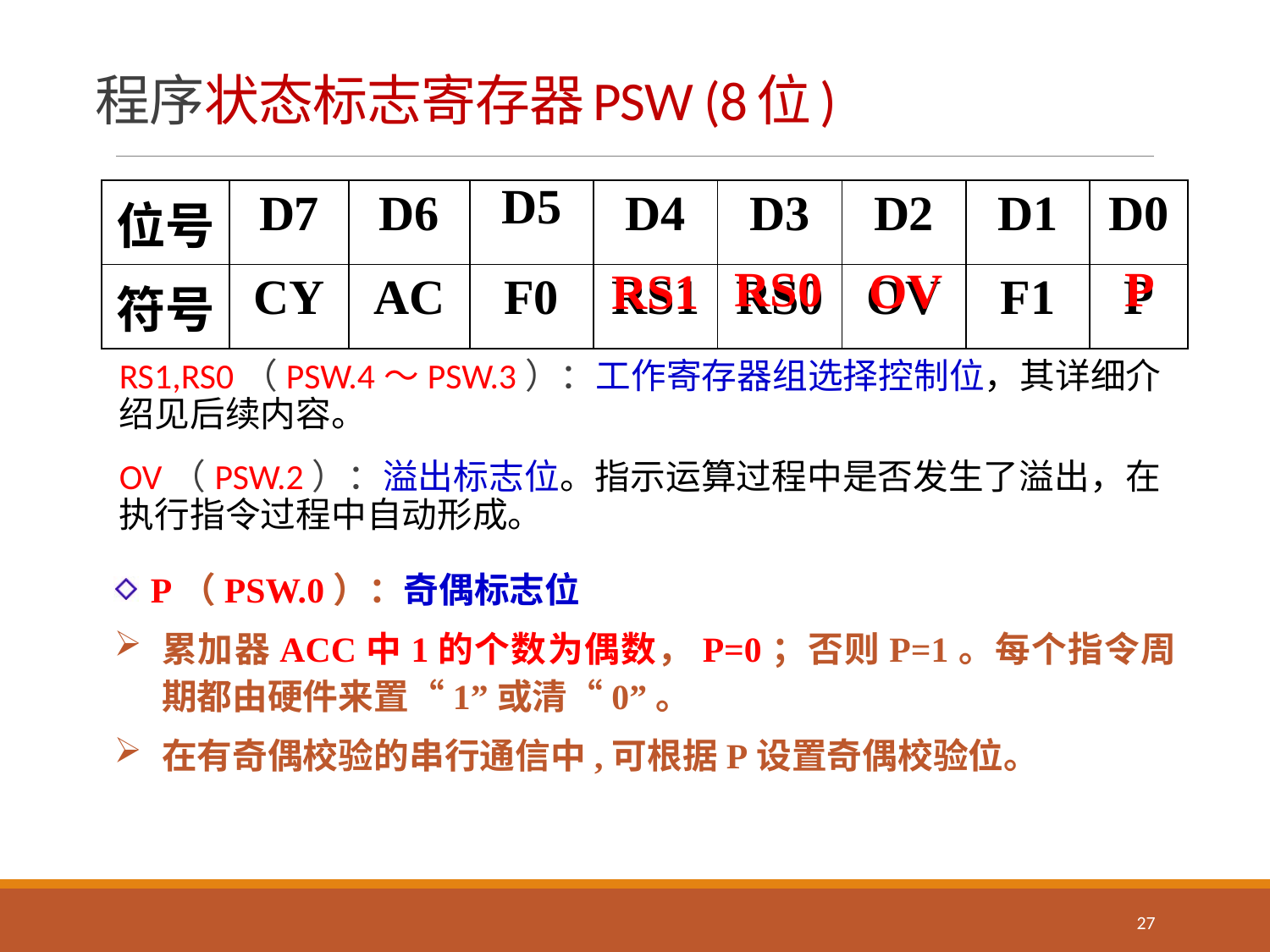

# 程序状态标志寄存器PSW (8位)
| 位号 | D7 | D6 | D5 | D4 | D3 | D2 | D1 | D0 |
| --- | --- | --- | --- | --- | --- | --- | --- | --- |
| 符号 | CY | AC | F0 | RS1 | RS0 | OV | F1 | P |
RS0
P
OV
RS1
RS1,RS0（PSW.4～PSW.3）：工作寄存器组选择控制位，其详细介绍见后续内容。
OV（PSW.2）：溢出标志位。指示运算过程中是否发生了溢出，在执行指令过程中自动形成。
P（PSW.0）：奇偶标志位
累加器ACC中1的个数为偶数，P=0；否则P=1。每个指令周期都由硬件来置“1”或清“0”。
在有奇偶校验的串行通信中,可根据P设置奇偶校验位。
27